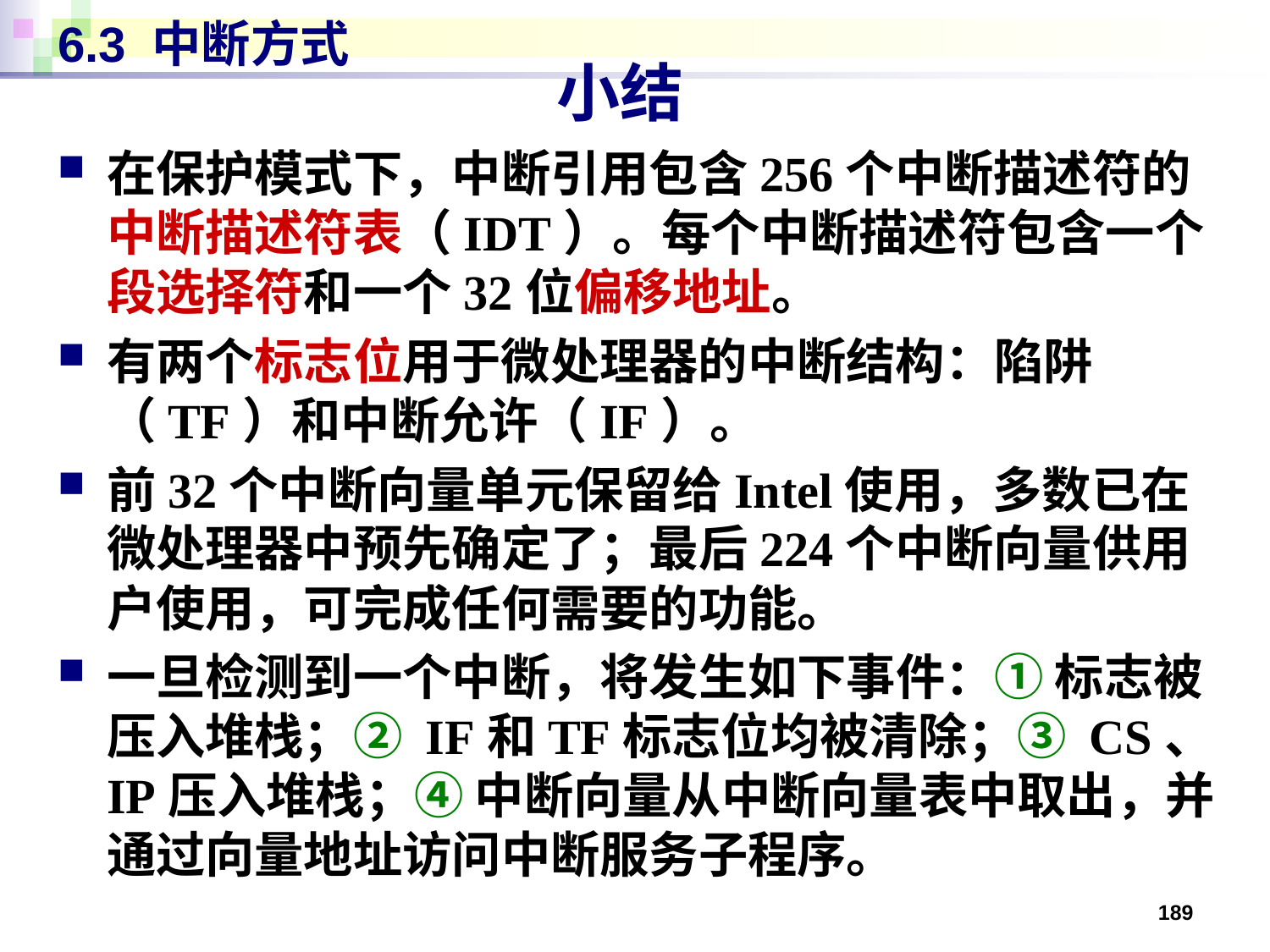

# 6.3 中断方式
小结
在保护模式下，中断引用包含256个中断描述符的中断描述符表（IDT）。每个中断描述符包含一个段选择符和一个32位偏移地址。
有两个标志位用于微处理器的中断结构：陷阱（TF）和中断允许（IF）。
前32个中断向量单元保留给Intel使用，多数已在微处理器中预先确定了；最后224个中断向量供用户使用，可完成任何需要的功能。
一旦检测到一个中断，将发生如下事件：① 标志被压入堆栈；② IF和TF标志位均被清除；③ CS、IP压入堆栈；④ 中断向量从中断向量表中取出，并通过向量地址访问中断服务子程序。
189